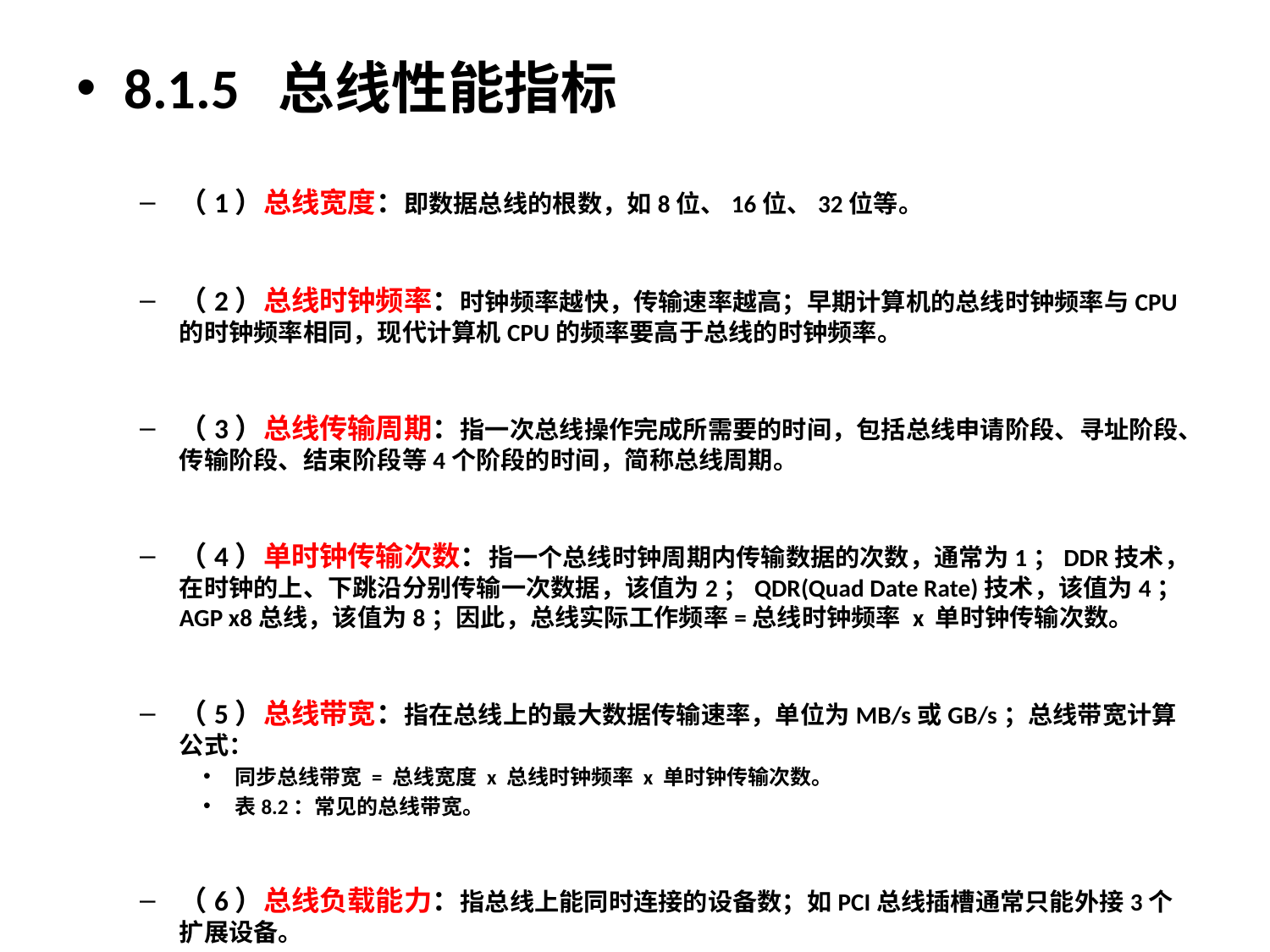

8.1.5  总线性能指标

（1）总线宽度：即数据总线的根数，如8位、16位、32位等。

（2）总线时钟频率：时钟频率越快，传输速率越高；早期计算机的总线时钟频率与CPU的时钟频率相同，现代计算机CPU的频率要高于总线的时钟频率。

（3）总线传输周期：指一次总线操作完成所需要的时间，包括总线申请阶段、寻址阶段、传输阶段、结束阶段等4个阶段的时间，简称总线周期。

（4）单时钟传输次数：指一个总线时钟周期内传输数据的次数，通常为1；DDR技术，在时钟的上、下跳沿分别传输一次数据，该值为2；QDR(Quad Date Rate)技术，该值为4；AGP x8总线，该值为8；因此，总线实际工作频率=总线时钟频率 x 单时钟传输次数。

（5）总线带宽：指在总线上的最大数据传输速率，单位为MB/s或GB/s；总线带宽计算公式：
同步总线带宽 = 总线宽度 x 总线时钟频率 x 单时钟传输次数。
表8.2：常见的总线带宽。

（6）总线负载能力：指总线上能同时连接的设备数；如PCI总线插槽通常只能外接3个扩展设备。